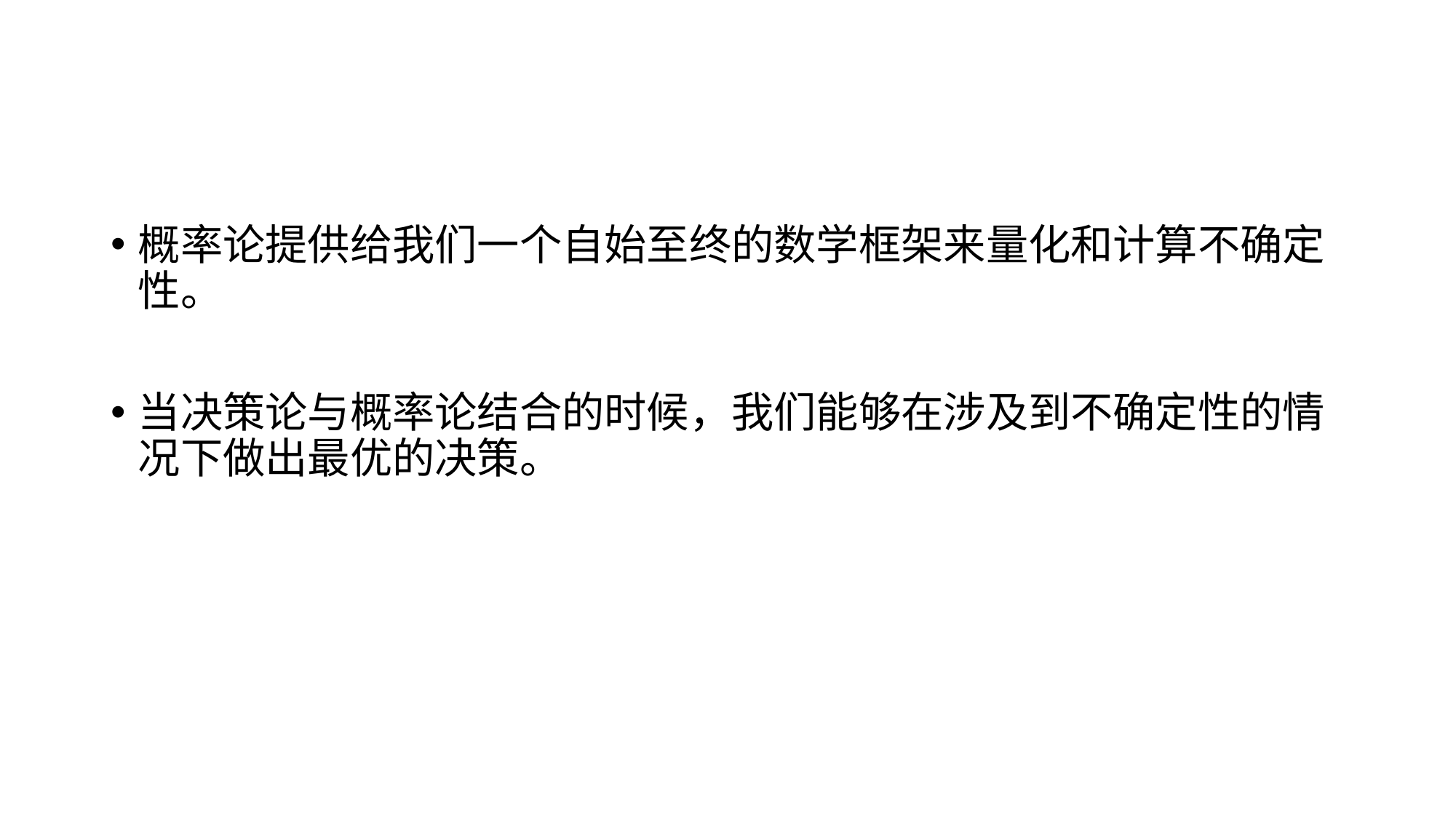

#
概率论提供给我们⼀个⾃始⾄终的数学框架来量化和计算不确定性。

当决策论与概率论结合的时候，我们能够在涉及到不确定性的情况下做出最优的决策。